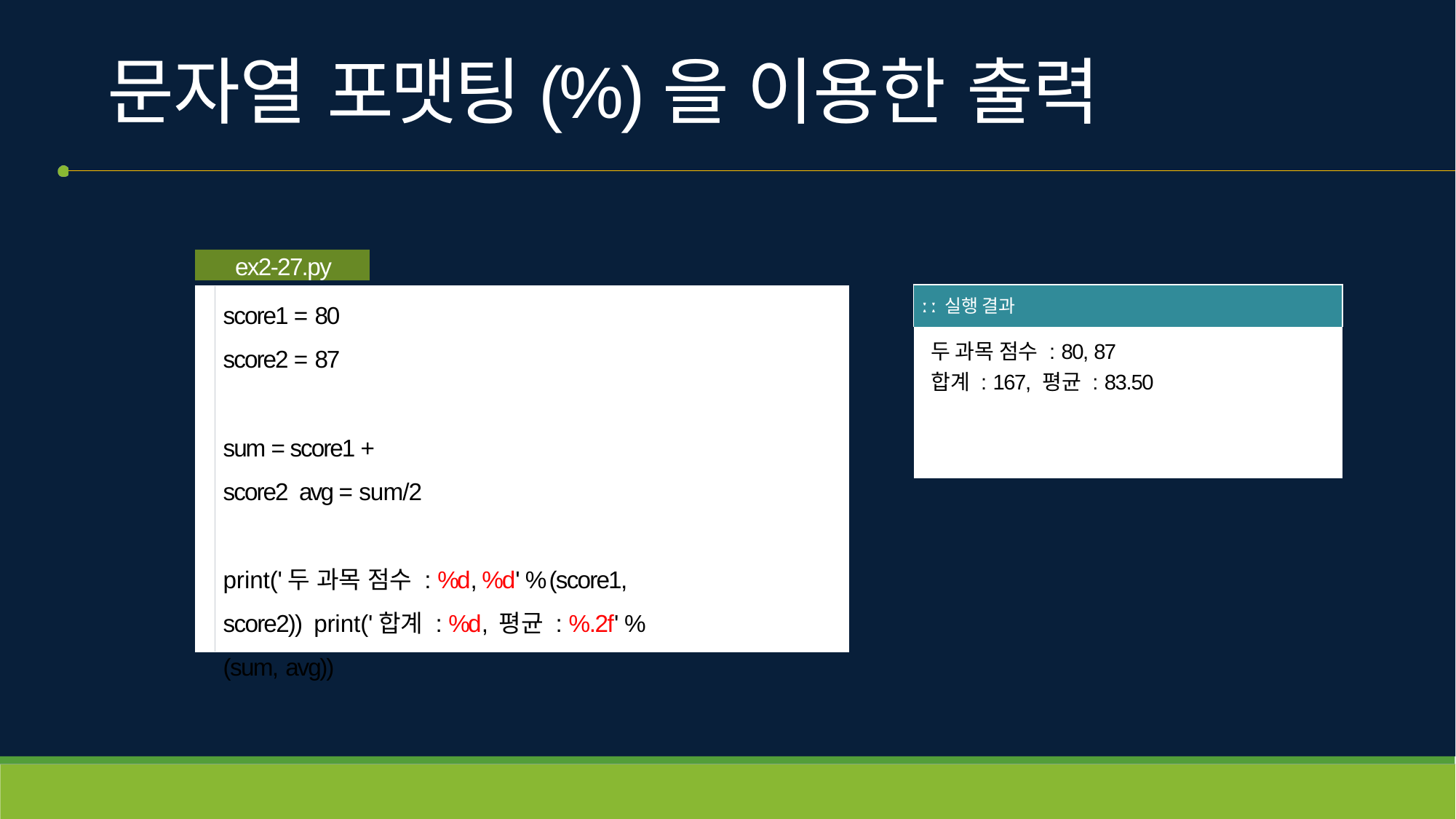

# 문자열 포맷팅(%)을 이용한 출력

ex2-27.py
score1 = 80
score2 = 87

sum = score1 + score2  avg = sum/2

print('두 과목 점수 : %d, %d' % (score1, score2))  print('합계 : %d, 평균 : %.2f' % (sum, avg))
| ː ː 실행 결과 |
| --- |
| 두 과목 점수 : 80, 87 합계 : 167, 평균 : 83.50 |